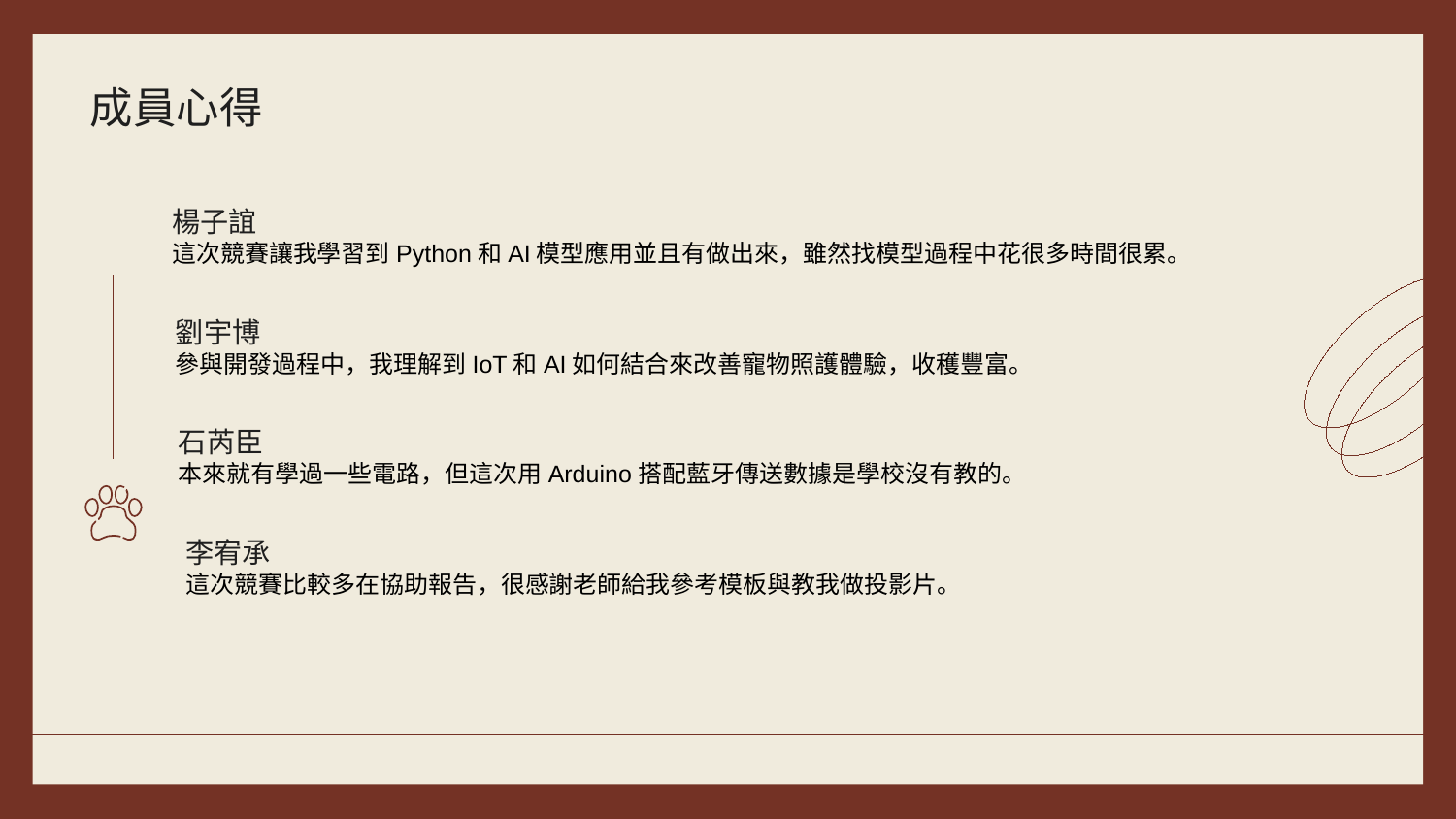

# 成員心得
楊子誼
這次競賽讓我學習到Python和AI模型應用並且有做出來，雖然找模型過程中花很多時間很累。

劉宇博
參與開發過程中，我理解到IoT和AI如何結合來改善寵物照護體驗，收穫豐富。
石芮臣
本來就有學過一些電路，但這次用Arduino搭配藍牙傳送數據是學校沒有教的。

李宥承
這次競賽比較多在協助報告，很感謝老師給我參考模板與教我做投影片。